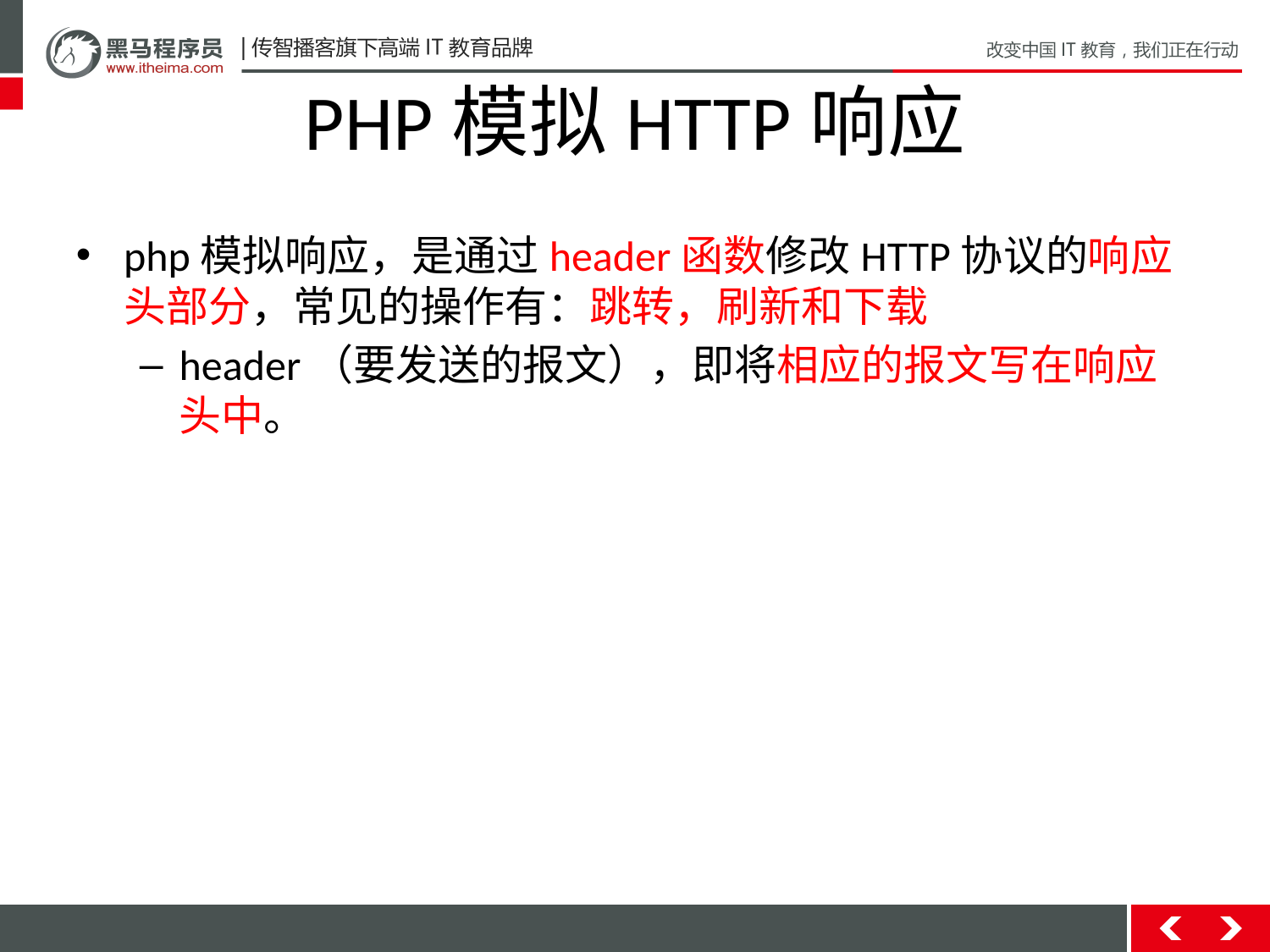

# PHP模拟HTTP响应
php模拟响应，是通过header函数修改HTTP协议的响应头部分，常见的操作有：跳转，刷新和下载
header（要发送的报文），即将相应的报文写在响应头中。